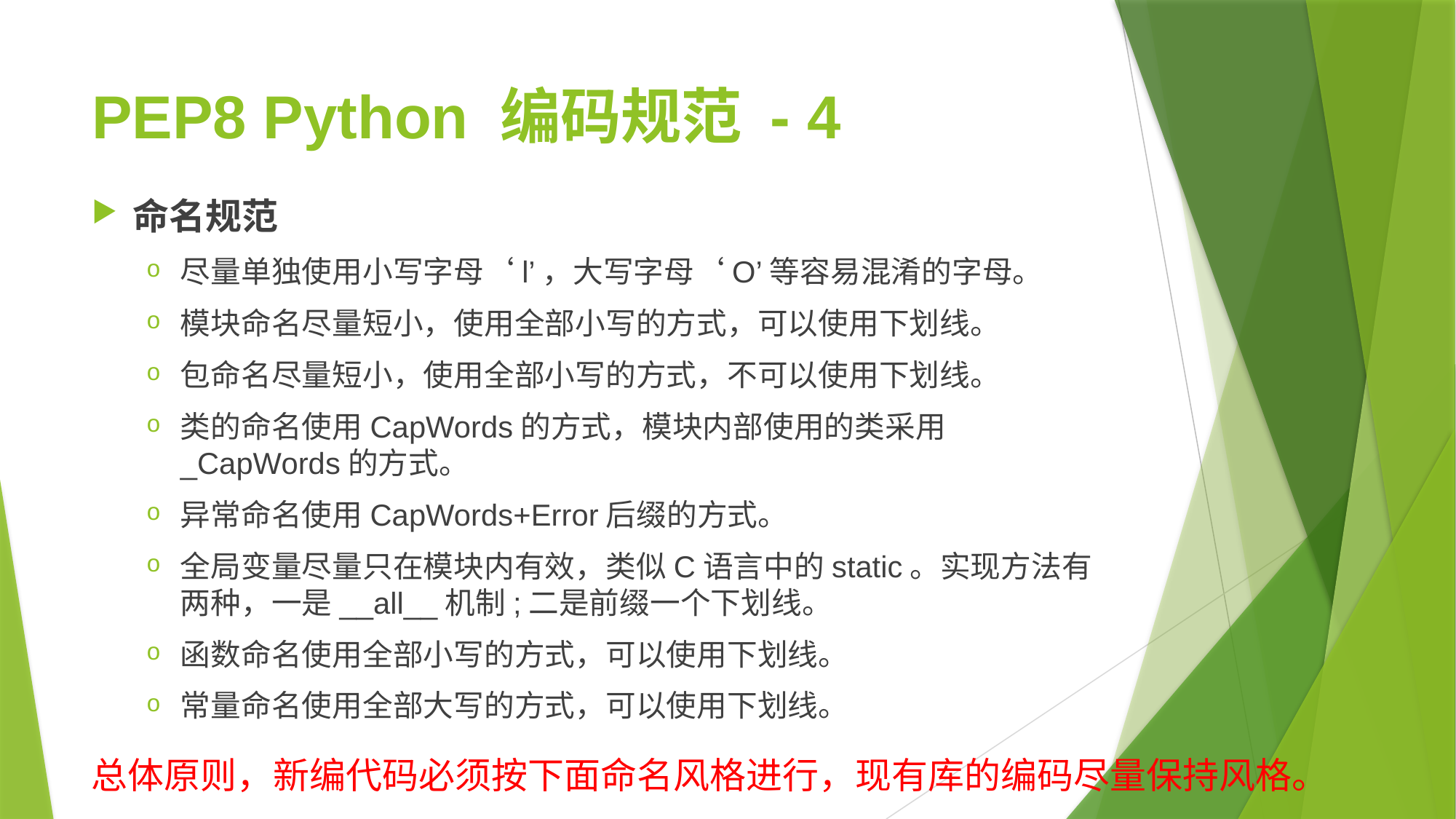

# PEP8 Python 编码规范 - 4
命名规范
尽量单独使用小写字母‘l’，大写字母‘O’等容易混淆的字母。
模块命名尽量短小，使用全部小写的方式，可以使用下划线。
包命名尽量短小，使用全部小写的方式，不可以使用下划线。
类的命名使用CapWords的方式，模块内部使用的类采用_CapWords的方式。
异常命名使用CapWords+Error后缀的方式。
全局变量尽量只在模块内有效，类似C语言中的static。实现方法有两种，一是__all__机制;二是前缀一个下划线。
函数命名使用全部小写的方式，可以使用下划线。
常量命名使用全部大写的方式，可以使用下划线。
总体原则，新编代码必须按下面命名风格进行，现有库的编码尽量保持风格。